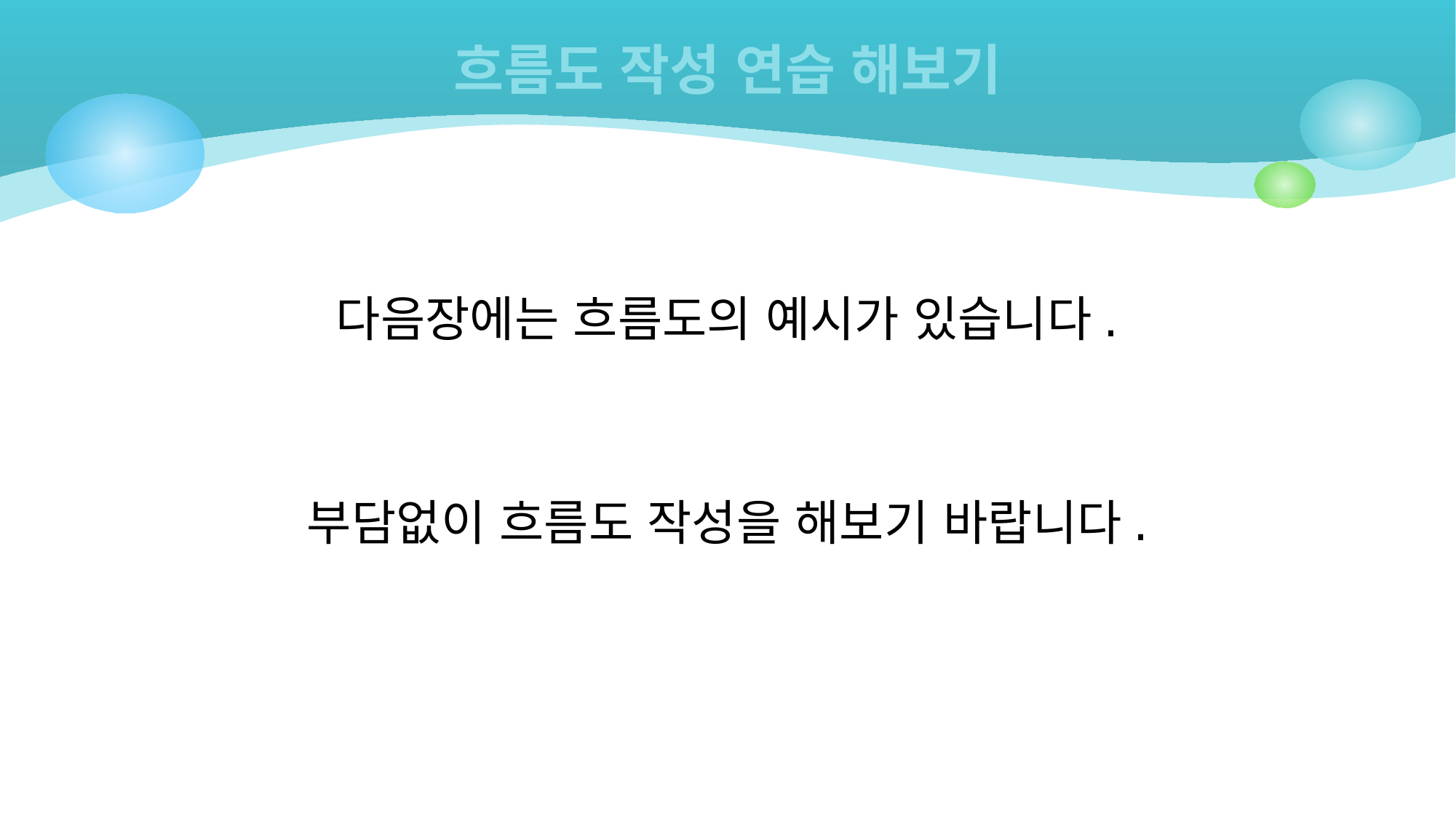

# 흐름도 작성 연습 해보기

다음장에는 흐름도의 예시가 있습니다.

부담없이 흐름도 작성을 해보기 바랍니다.